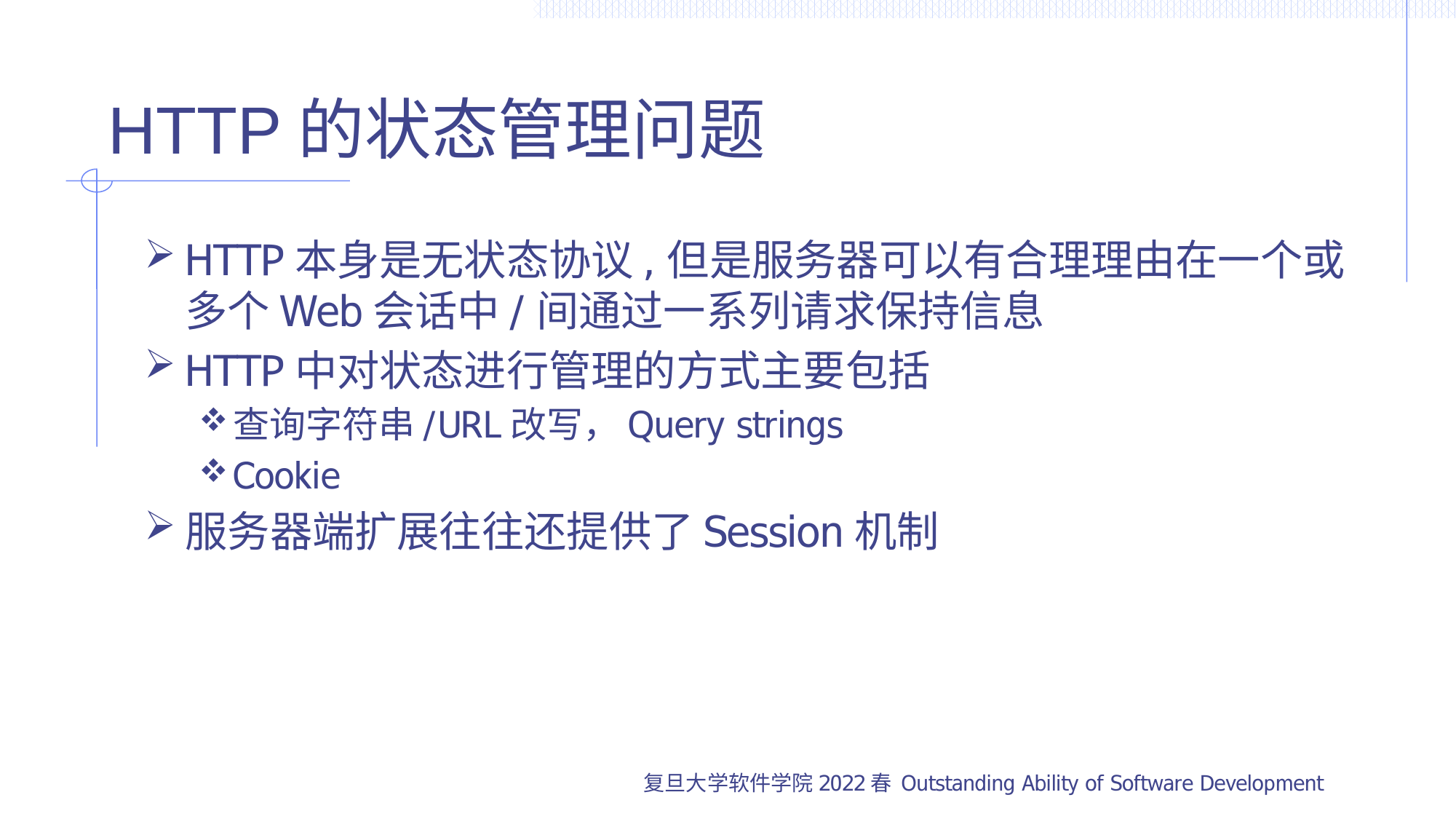

# HTTP的状态管理问题
HTTP本身是无状态协议,但是服务器可以有合理理由在一个或多个Web会话中/间通过一系列请求保持信息
HTTP中对状态进行管理的方式主要包括
查询字符串/URL改写，Query strings
Cookie
服务器端扩展往往还提供了Session机制